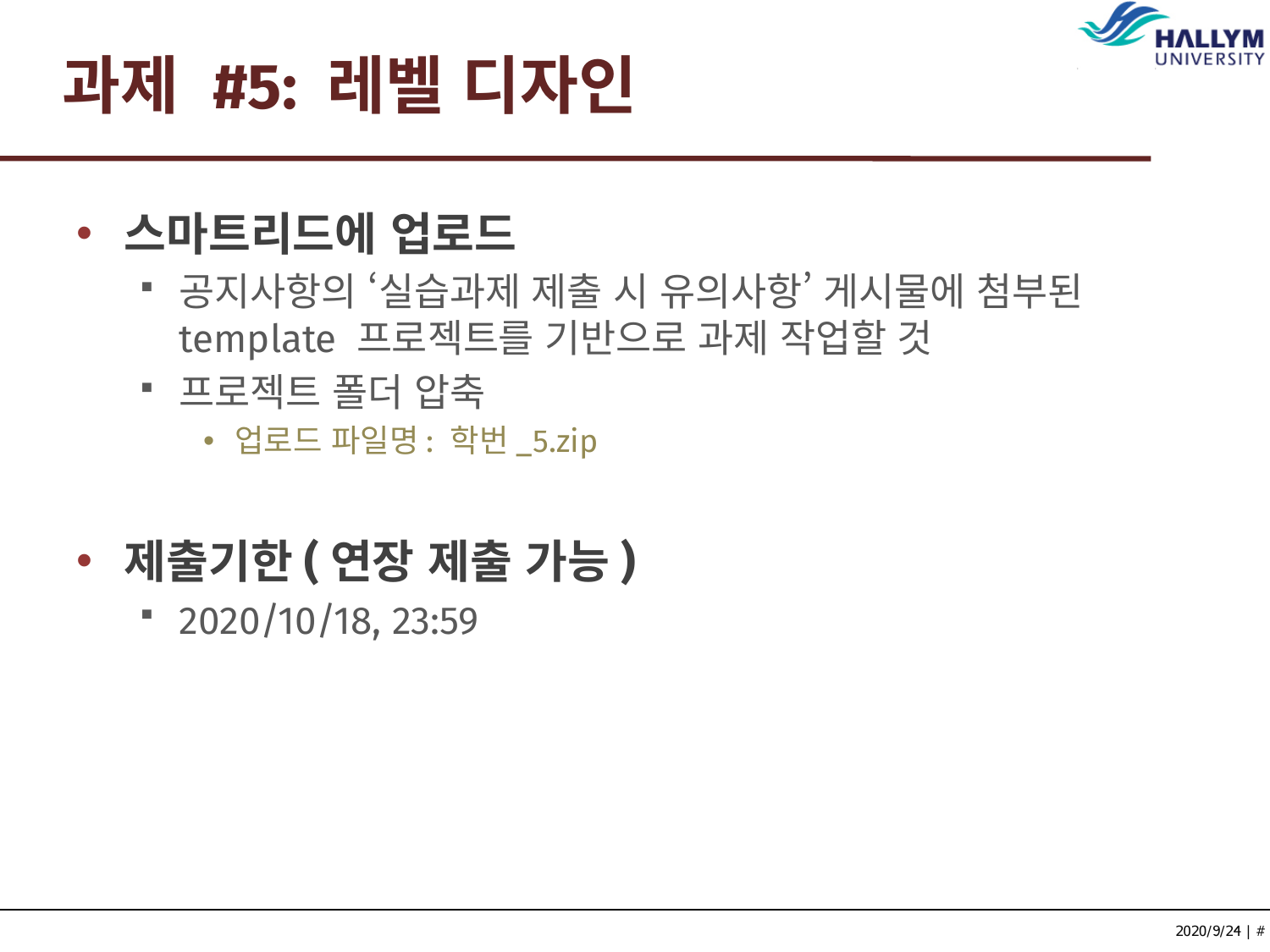

# 과제 #5: 레벨 디자인
스마트리드에 업로드
공지사항의 ‘실습과제 제출 시 유의사항’ 게시물에 첨부된 template 프로젝트를 기반으로 과제 작업할 것
프로젝트 폴더 압축
업로드 파일명: 학번_5.zip

제출기한(연장 제출 가능)
2020/10/18, 23:59